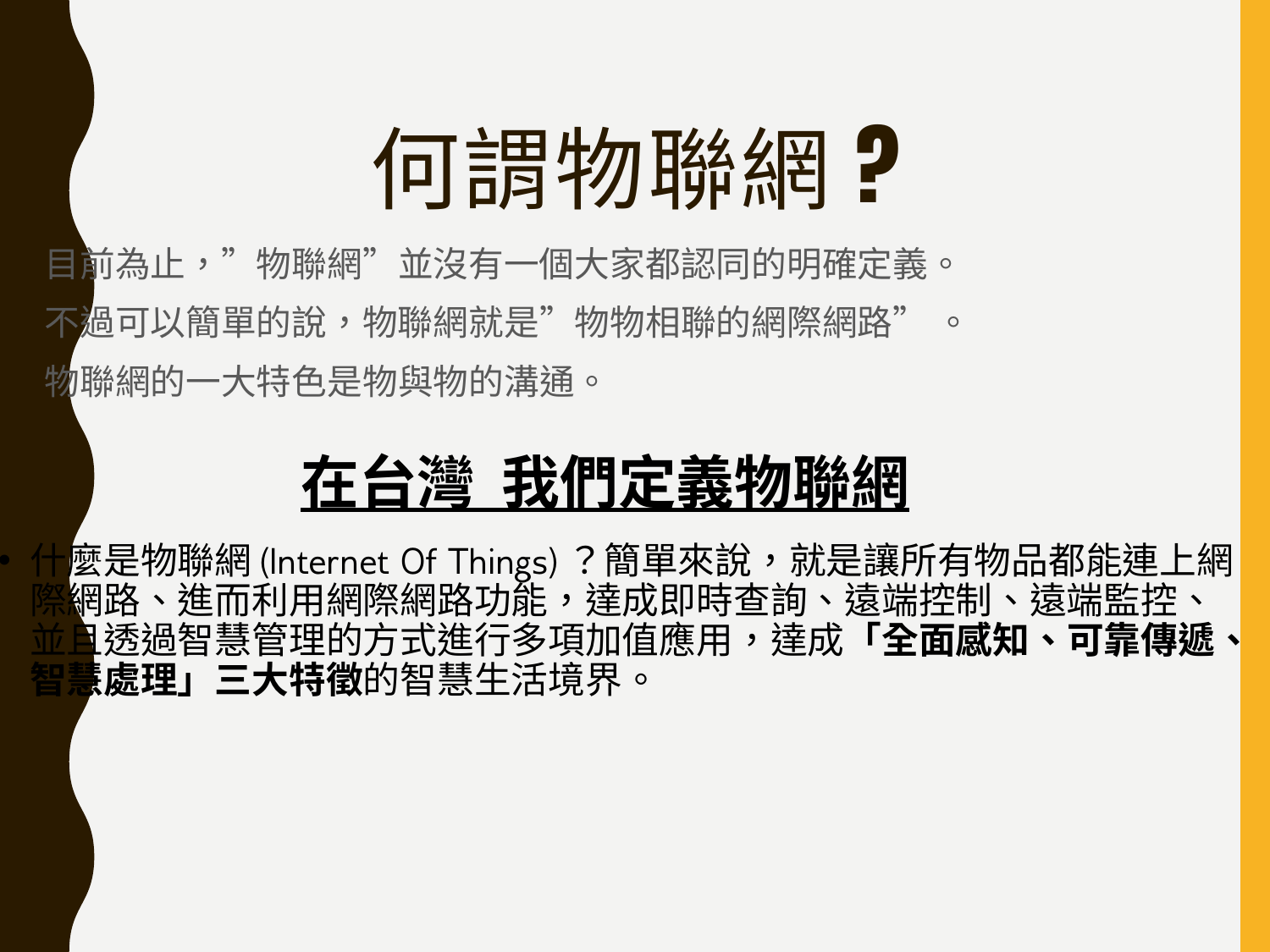

# 何謂物聯網?
目前為止，”物聯網”並沒有一個大家都認同的明確定義。
不過可以簡單的說，物聯網就是”物物相聯的網際網路” 。
物聯網的一大特色是物與物的溝通。
在台灣  我們定義物聯網

什麼是物聯網(Internet Of Things)？簡單來說，就是讓所有物品都能連上網際網路、進而利用網際網路功能，達成即時查詢、遠端控制、遠端監控、並且透過智慧管理的方式進行多項加值應用，達成「全面感知、可靠傳遞、智慧處理」三大特徵的智慧生活境界。